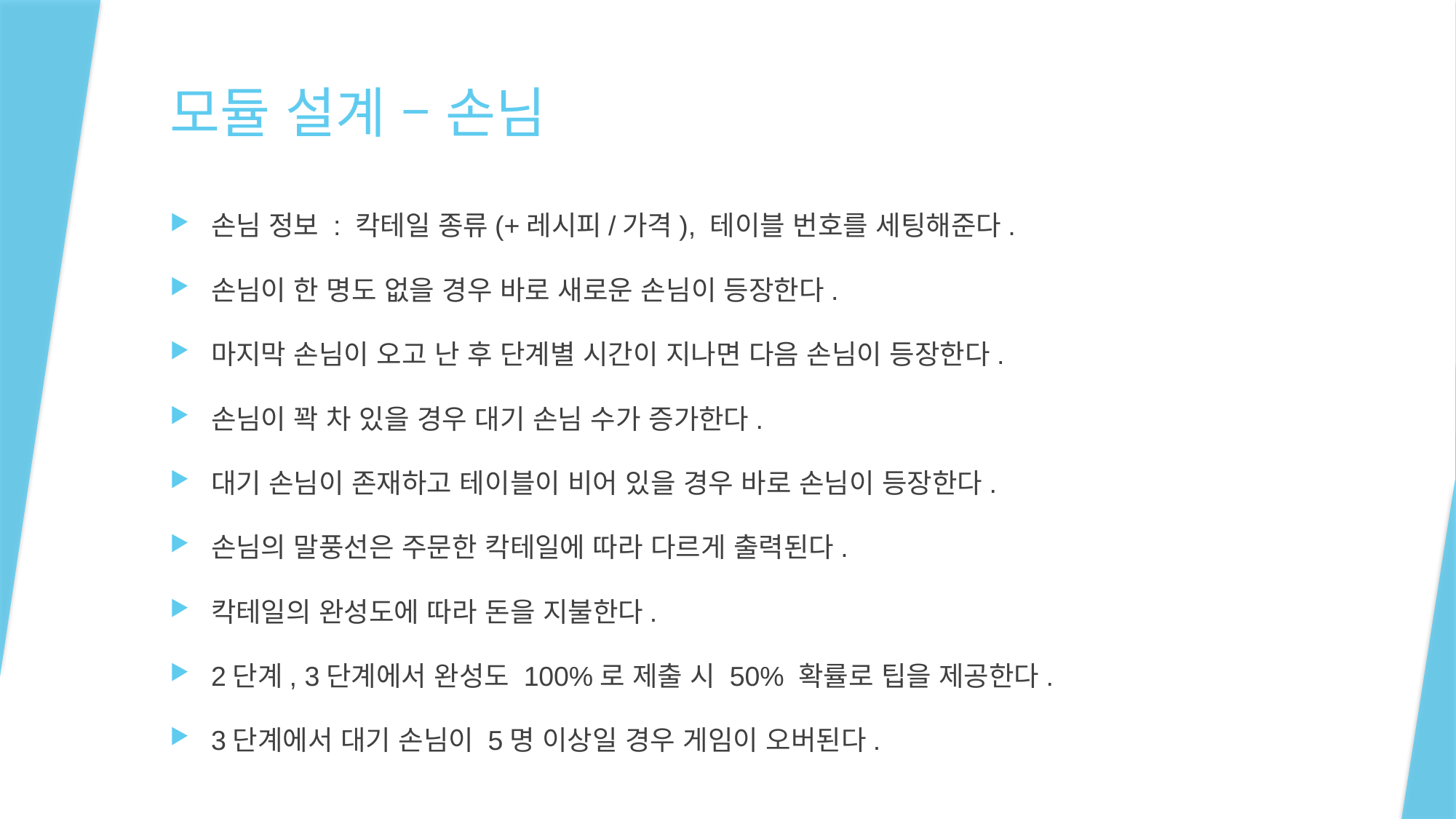

# 모듈 설계 – 손님
손님 정보 : 칵테일 종류(+레시피/가격), 테이블 번호를 세팅해준다.
손님이 한 명도 없을 경우 바로 새로운 손님이 등장한다.
마지막 손님이 오고 난 후 단계별 시간이 지나면 다음 손님이 등장한다.
손님이 꽉 차 있을 경우 대기 손님 수가 증가한다.
대기 손님이 존재하고 테이블이 비어 있을 경우 바로 손님이 등장한다.
손님의 말풍선은 주문한 칵테일에 따라 다르게 출력된다.
칵테일의 완성도에 따라 돈을 지불한다.
2단계, 3단계에서 완성도 100%로 제출 시 50% 확률로 팁을 제공한다.
3단계에서 대기 손님이 5명 이상일 경우 게임이 오버된다.